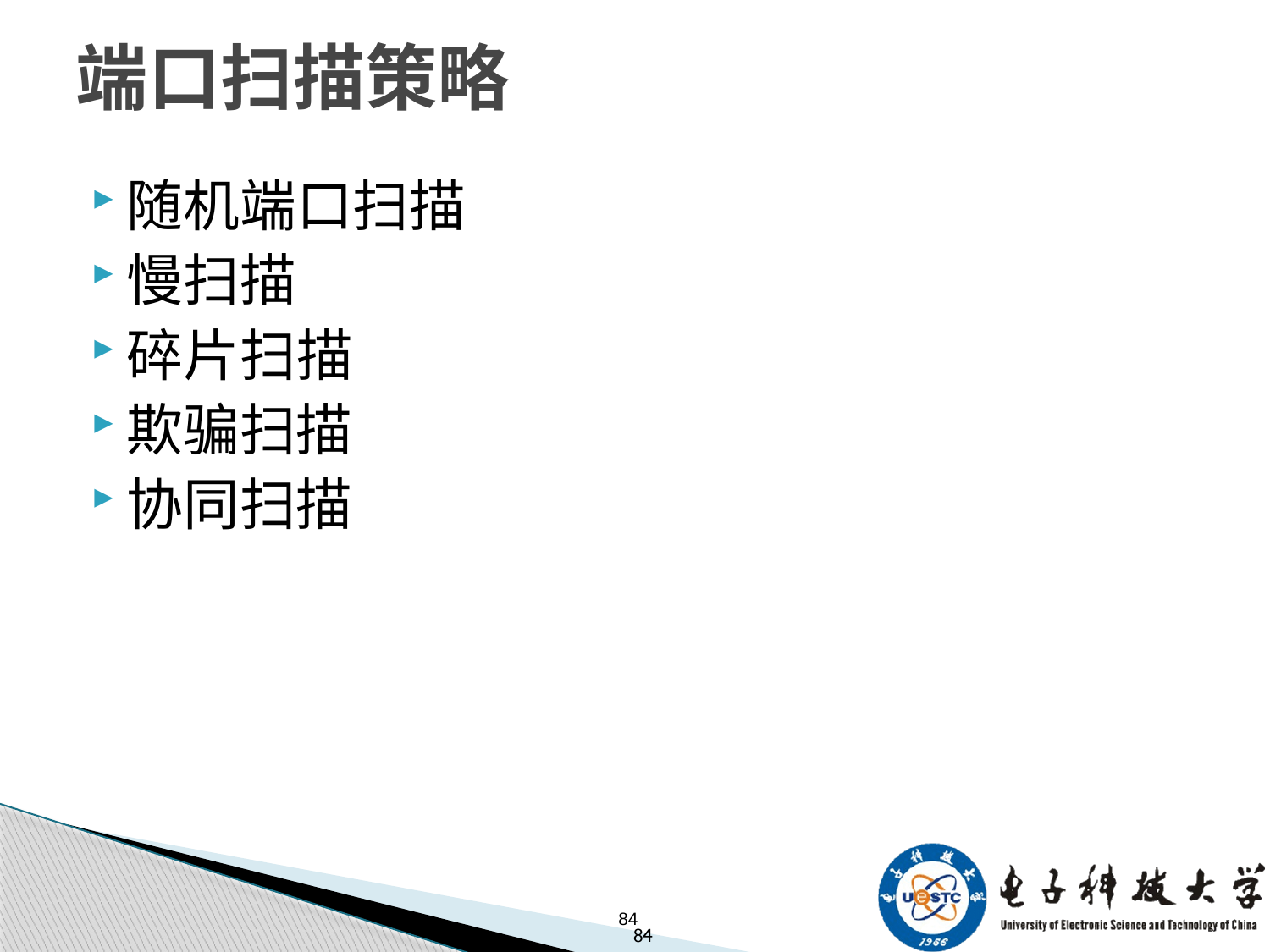

# 端口扫描策略
随机端口扫描
慢扫描
碎片扫描
欺骗扫描
协同扫描

84
84